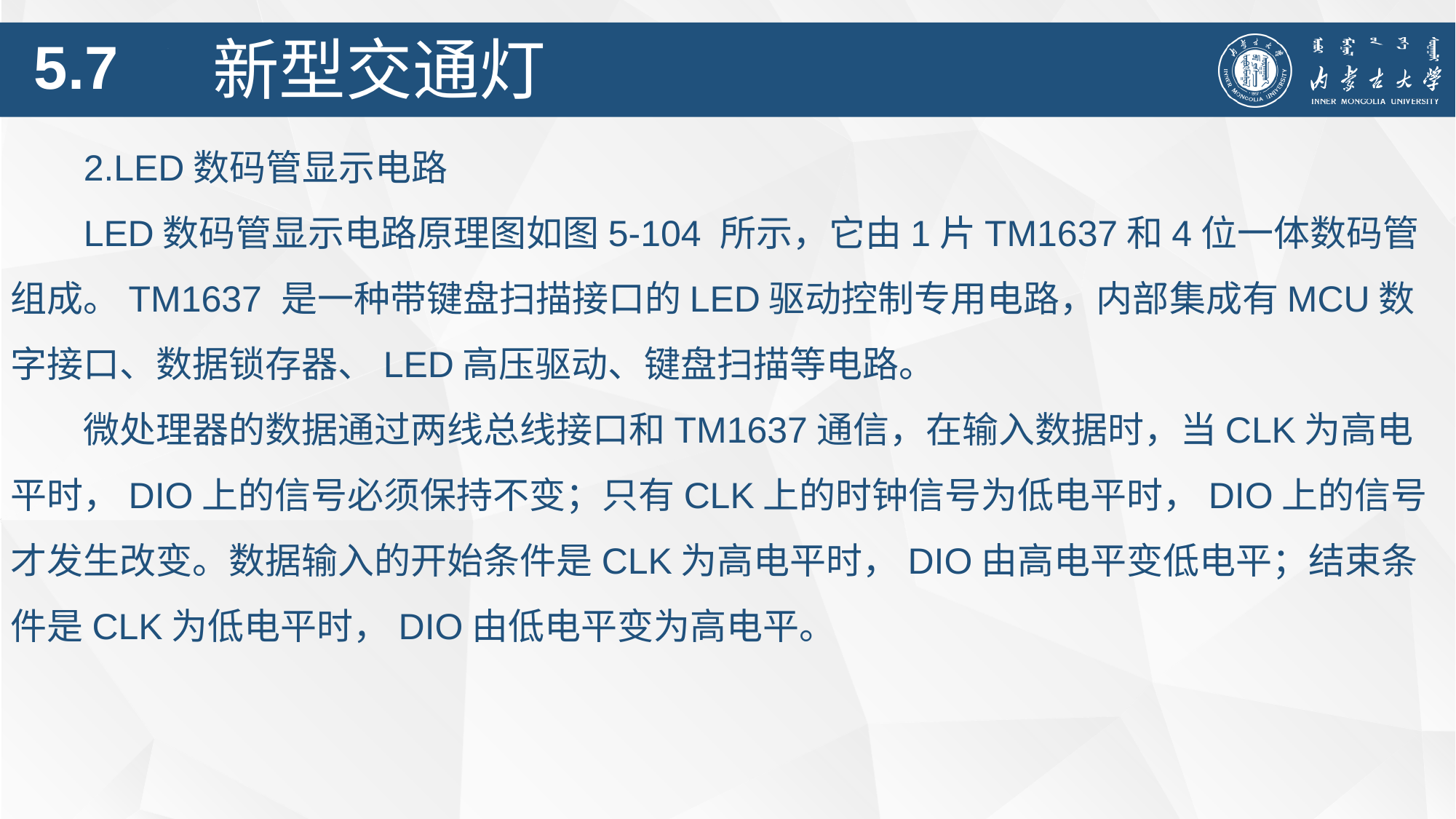

5.7
新型交通灯

2.LED数码管显示电路
LED数码管显示电路原理图如图5-104 所示，它由1片TM1637和4位一体数码管组成。TM1637 是一种带键盘扫描接口的LED驱动控制专用电路，内部集成有MCU数字接口、数据锁存器、LED高压驱动、键盘扫描等电路。
微处理器的数据通过两线总线接口和TM1637通信，在输入数据时，当CLK为高电平时，DIO上的信号必须保持不变；只有CLK上的时钟信号为低电平时，DIO上的信号才发生改变。数据输入的开始条件是CLK为高电平时，DIO由高电平变低电平；结束条件是CLK为低电平时，DIO由低电平变为高电平。